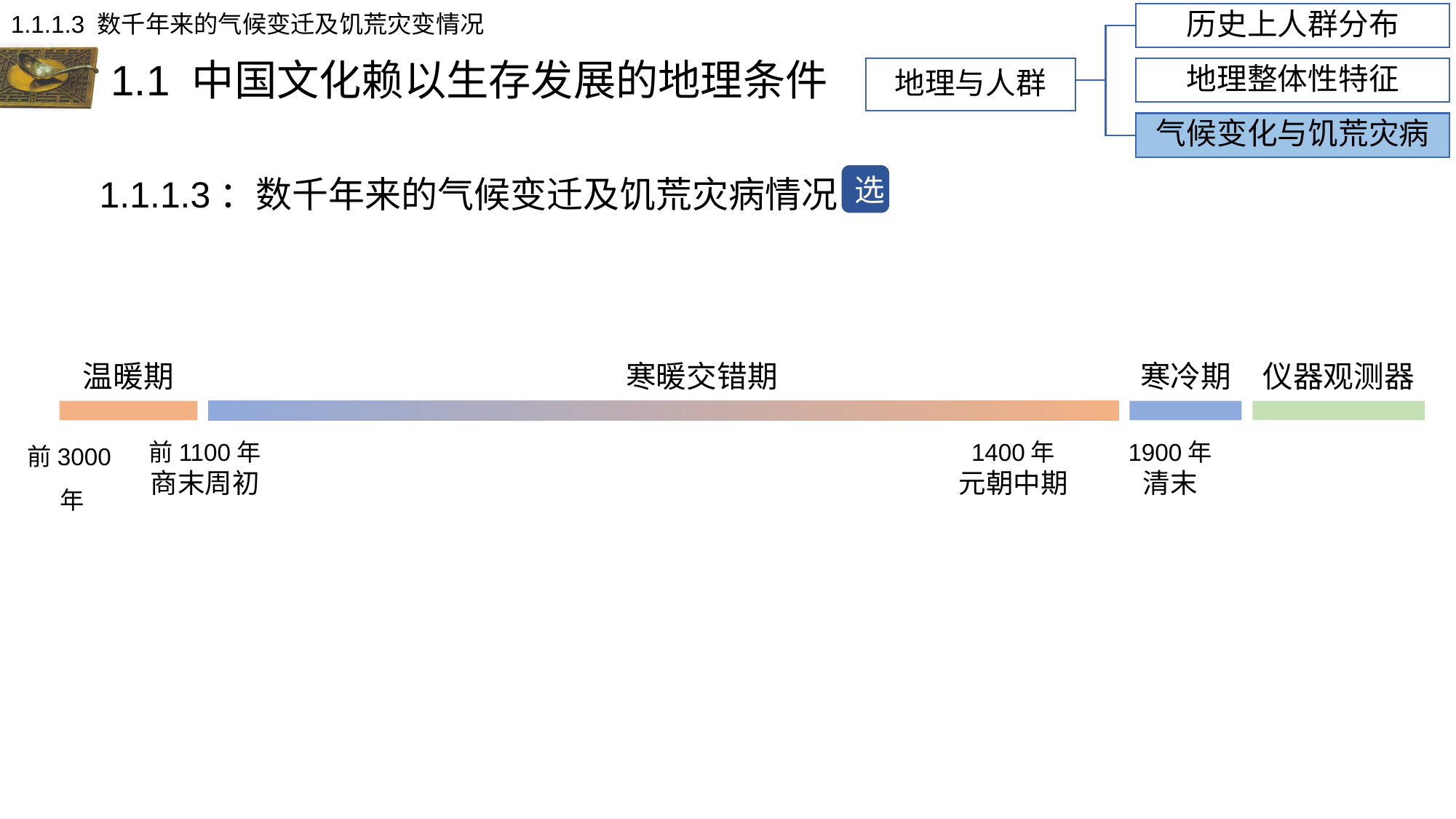

1.1.1.3 数千年来的气候变迁及饥荒灾变情况
历史上人群分布

# 1.1 中国文化赖以生存发展的地理条件
地理与人群
地理整体性特征

气候变化与饥荒灾病
1.1.1.3：数千年来的气候变迁及饥荒灾病情况
选
温暖期
寒暖交错期
寒冷期
仪器观测器

前3000年
前1100年
商末周初
1400年
元朝中期
1900年
清末
35